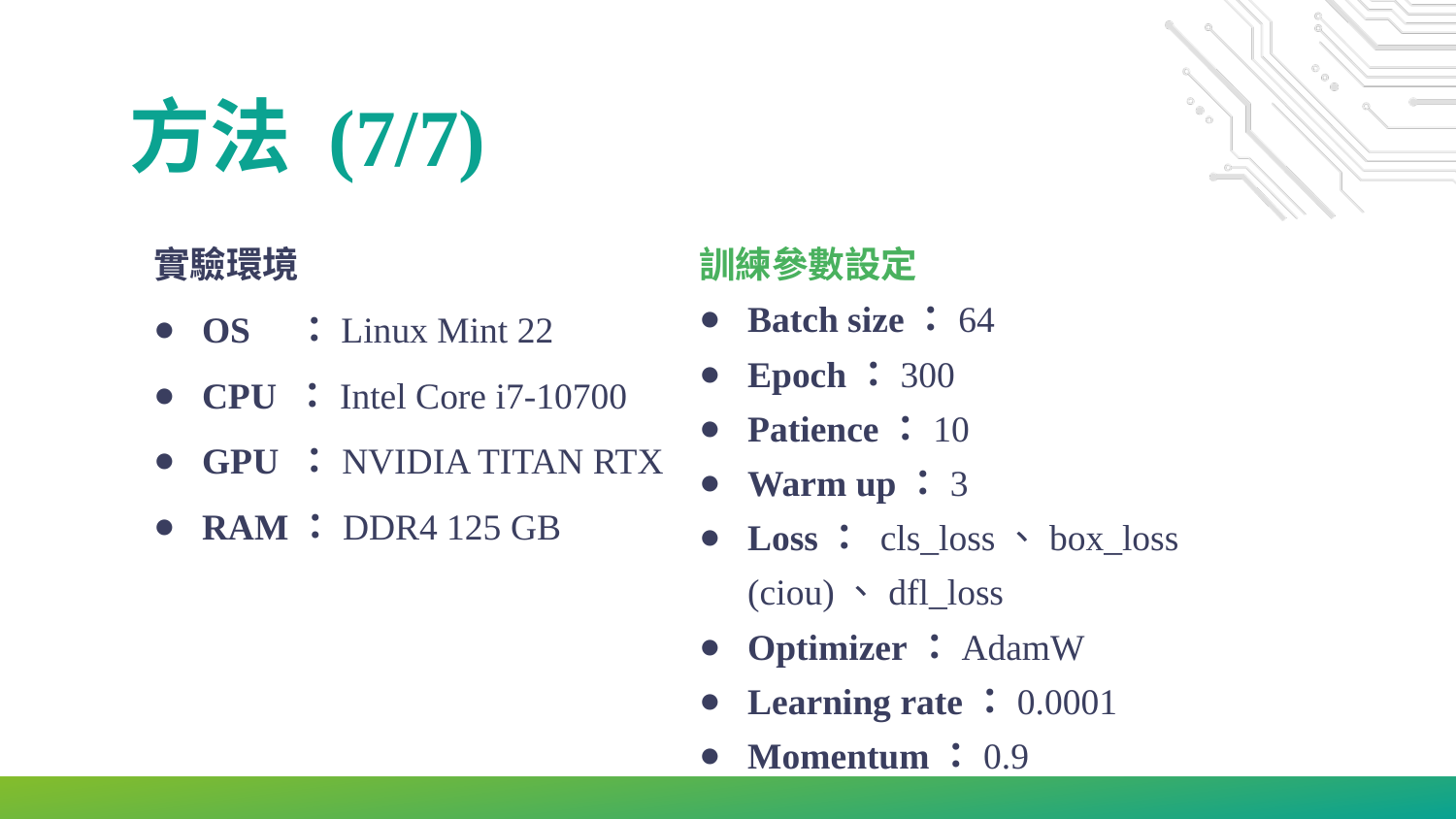

# 方法 (7/7)
實驗環境
OS    ：Linux Mint 22
CPU ：Intel Core i7-10700
GPU ：NVIDIA TITAN RTX
RAM：DDR4 125 GB
訓練參數設定
Batch size：64
Epoch：300
Patience：10
Warm up：3
Loss： cls_loss、box_loss (ciou)、dfl_loss
Optimizer：AdamW
Learning rate：0.0001
Momentum：0.9